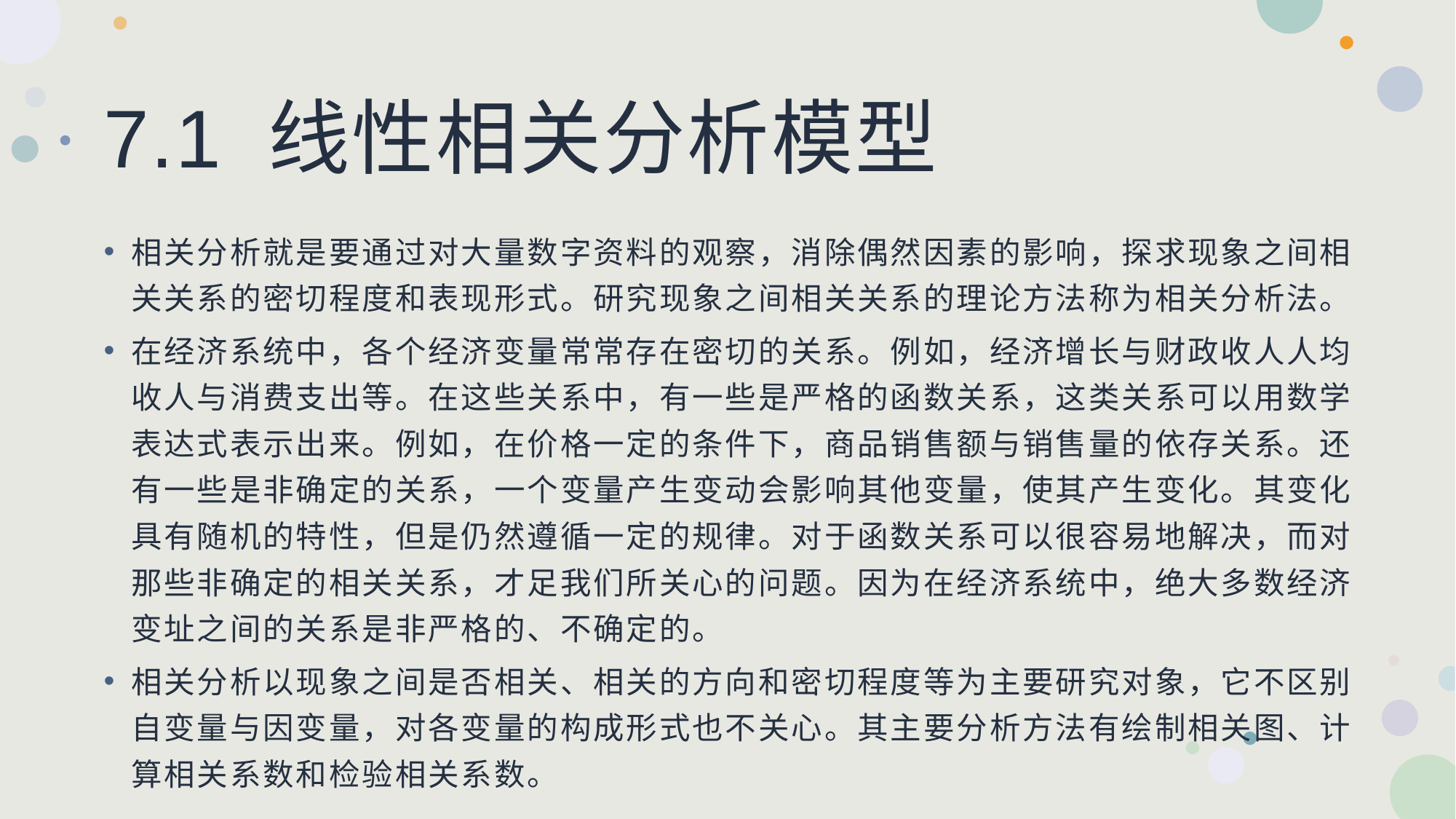

# 7.1 线性相关分析模型
相关分析就是要通过对大量数字资料的观察，消除偶然因素的影响，探求现象之间相关关系的密切程度和表现形式。研究现象之间相关关系的理论方法称为相关分析法。
在经济系统中，各个经济变量常常存在密切的关系。例如，经济增长与财政收人人均收人与消费支出等。在这些关系中，有一些是严格的函数关系，这类关系可以用数学表达式表示出来。例如，在价格一定的条件下，商品销售额与销售量的依存关系。还有一些是非确定的关系，一个变量产生变动会影响其他变量，使其产生变化。其变化具有随机的特性，但是仍然遵循一定的规律。对于函数关系可以很容易地解决，而对那些非确定的相关关系，才足我们所关心的问题。因为在经济系统中，绝大多数经济变址之间的关系是非严格的、不确定的。
相关分析以现象之间是否相关、相关的方向和密切程度等为主要研究对象，它不区别自变量与因变量，对各变量的构成形式也不关心。其主要分析方法有绘制相关图、计算相关系数和检验相关系数。